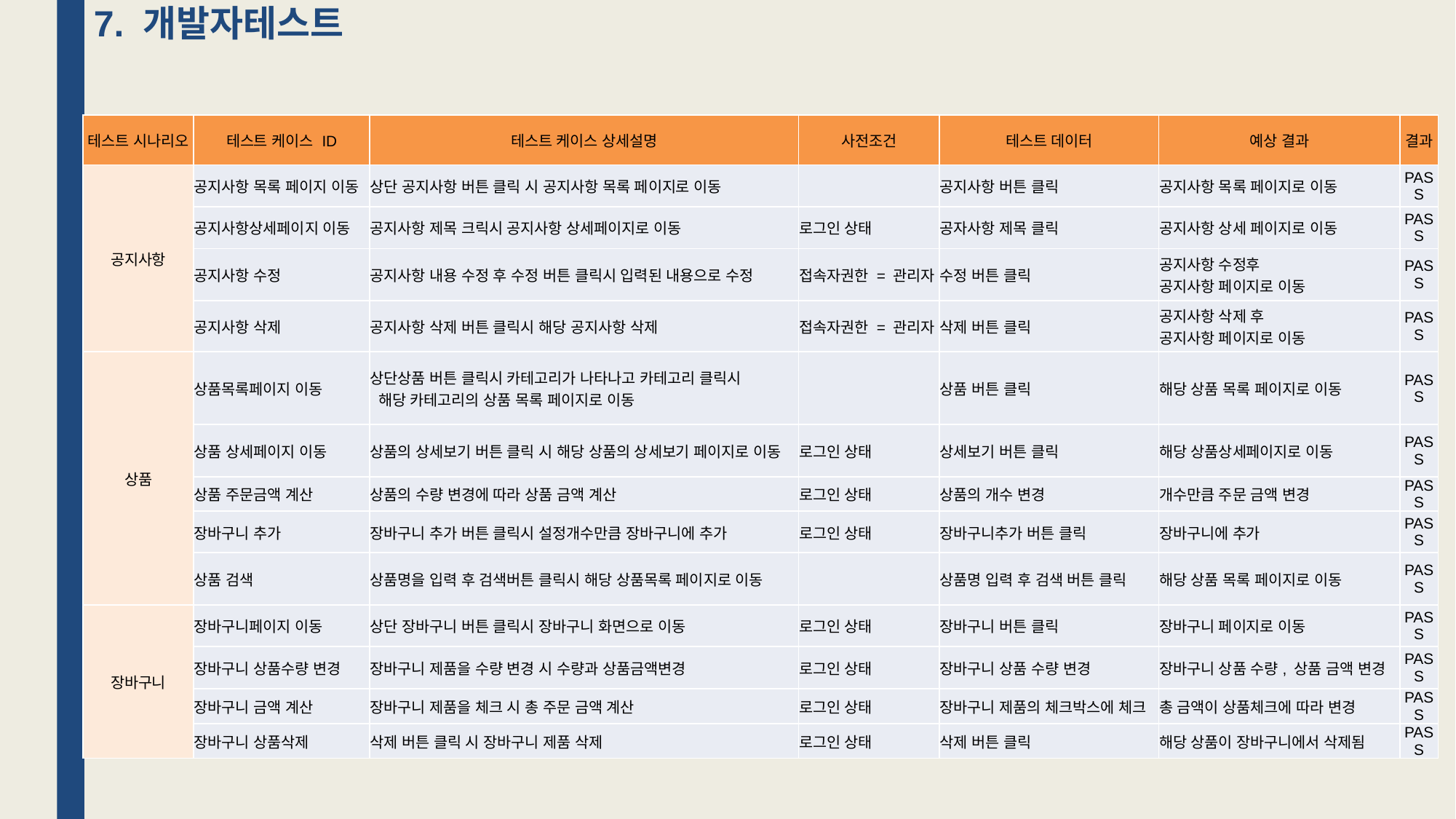

7. 개발자테스트
| 테스트 시나리오 | 테스트 케이스 ID | 테스트 케이스 상세설명 | 사전조건 | 테스트 데이터 | 예상 결과 | 결과 |
| --- | --- | --- | --- | --- | --- | --- |
| 공지사항 | 공지사항 목록 페이지 이동 | 상단 공지사항 버튼 클릭 시 공지사항 목록 페이지로 이동 |  | 공지사항 버튼 클릭 | 공지사항 목록 페이지로 이동 | PASS |
|  | 공지사항상세페이지 이동 | 공지사항 제목 크릭시 공지사항 상세페이지로 이동 | 로그인 상태 | 공자사항 제목 클릭 | 공지사항 상세 페이지로 이동 | PASS |
|  | 공지사항 수정 | 공지사항 내용 수정 후 수정 버튼 클릭시 입력된 내용으로 수정 | 접속자권한 = 관리자 | 수정 버튼 클릭 | 공지사항 수정후 공지사항 페이지로 이동 | PASS |
|  | 공지사항 삭제 | 공지사항 삭제 버튼 클릭시 해당 공지사항 삭제 | 접속자권한 = 관리자 | 삭제 버튼 클릭 | 공지사항 삭제 후 공지사항 페이지로 이동 | PASS |
| 상품 | 상품목록페이지 이동 | 상단상품 버튼 클릭시 카테고리가 나타나고 카테고리 클릭시 해당 카테고리의 상품 목록 페이지로 이동 |  | 상품 버튼 클릭 | 해당 상품 목록 페이지로 이동 | PASS |
|  | 상품 상세페이지 이동 | 상품의 상세보기 버튼 클릭 시 해당 상품의 상세보기 페이지로 이동 | 로그인 상태 | 상세보기 버튼 클릭 | 해당 상품상세페이지로 이동 | PASS |
|  | 상품 주문금액 계산 | 상품의 수량 변경에 따라 상품 금액 계산 | 로그인 상태 | 상품의 개수 변경 | 개수만큼 주문 금액 변경 | PASS |
|  | 장바구니 추가 | 장바구니 추가 버튼 클릭시 설정개수만큼 장바구니에 추가 | 로그인 상태 | 장바구니추가 버튼 클릭 | 장바구니에 추가 | PASS |
|  | 상품 검색 | 상품명을 입력 후 검색버튼 클릭시 해당 상품목록 페이지로 이동 |  | 상품명 입력 후 검색 버튼 클릭 | 해당 상품 목록 페이지로 이동 | PASS |
| 장바구니 | 장바구니페이지 이동 | 상단 장바구니 버튼 클릭시 장바구니 화면으로 이동 | 로그인 상태 | 장바구니 버튼 클릭 | 장바구니 페이지로 이동 | PASS |
|  | 장바구니 상품수량 변경 | 장바구니 제품을 수량 변경 시 수량과 상품금액변경 | 로그인 상태 | 장바구니 상품 수량 변경 | 장바구니 상품 수량, 상품 금액 변경 | PASS |
|  | 장바구니 금액 계산 | 장바구니 제품을 체크 시 총 주문 금액 계산 | 로그인 상태 | 장바구니 제품의 체크박스에 체크 | 총 금액이 상품체크에 따라 변경 | PASS |
|  | 장바구니 상품삭제 | 삭제 버튼 클릭 시 장바구니 제품 삭제 | 로그인 상태 | 삭제 버튼 클릭 | 해당 상품이 장바구니에서 삭제됨 | PASS |